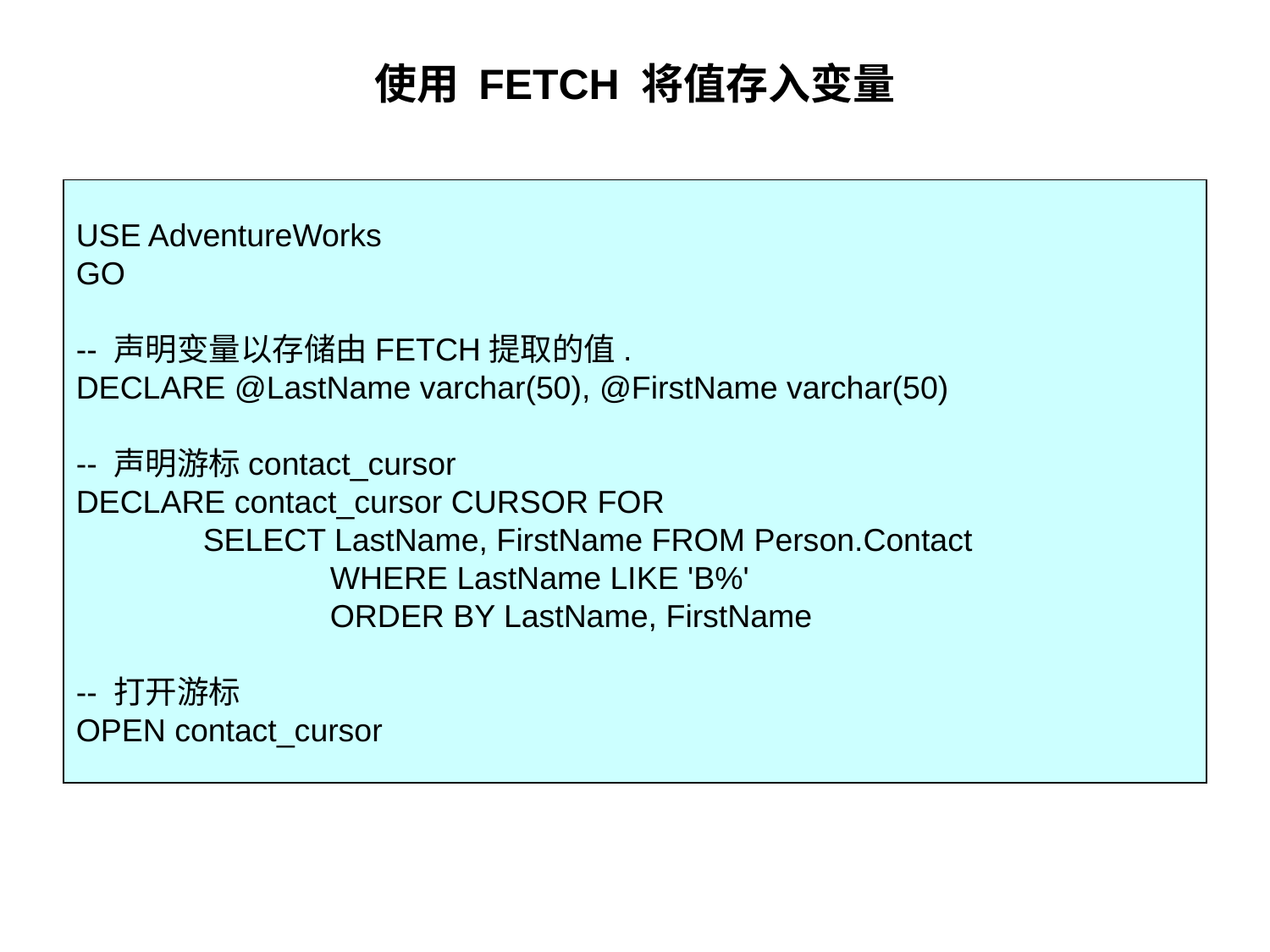

# 使用 FETCH 将值存入变量

USE AdventureWorks
GO

-- 声明变量以存储由FETCH提取的值.
DECLARE @LastName varchar(50), @FirstName varchar(50)

-- 声明游标contact_cursor
DECLARE contact_cursor CURSOR FOR
	SELECT LastName, FirstName FROM Person.Contact
		WHERE LastName LIKE 'B%'
		ORDER BY LastName, FirstName

-- 打开游标
OPEN contact_cursor